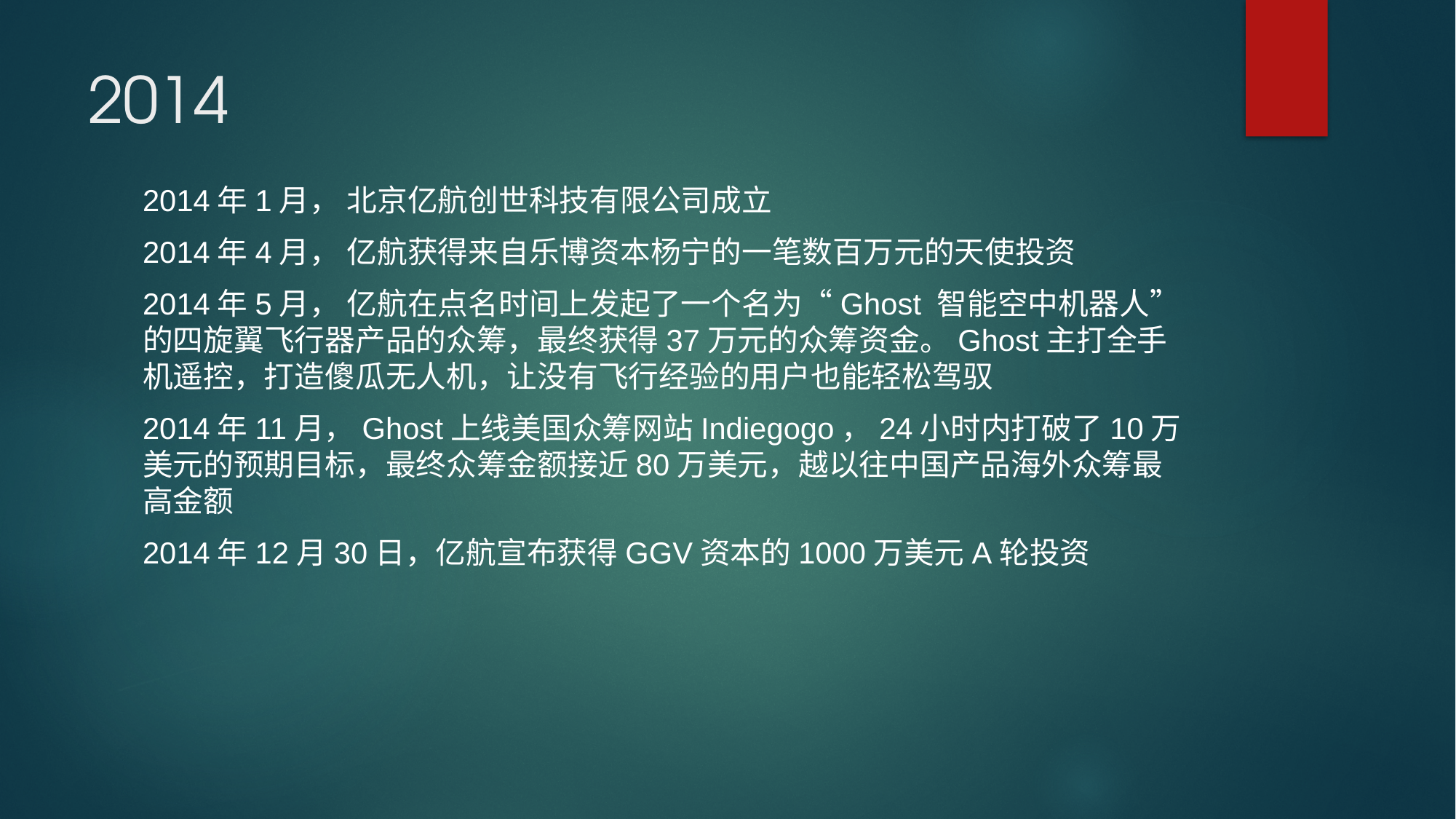

# 2014
2014年1月， 北京亿航创世科技有限公司成立
2014年4月， 亿航获得来自乐博资本杨宁的一笔数百万元的天使投资
2014年5月， 亿航在点名时间上发起了一个名为“Ghost 智能空中机器人”的四旋翼飞行器产品的众筹，最终获得37万元的众筹资金。Ghost主打全手机遥控，打造傻瓜无人机，让没有飞行经验的用户也能轻松驾驭
2014年11月，Ghost上线美国众筹网站Indiegogo，24小时内打破了10万美元的预期目标，最终众筹金额接近80万美元，越以往中国产品海外众筹最高金额
2014年12月30日，亿航宣布获得GGV资本的1000万美元A轮投资